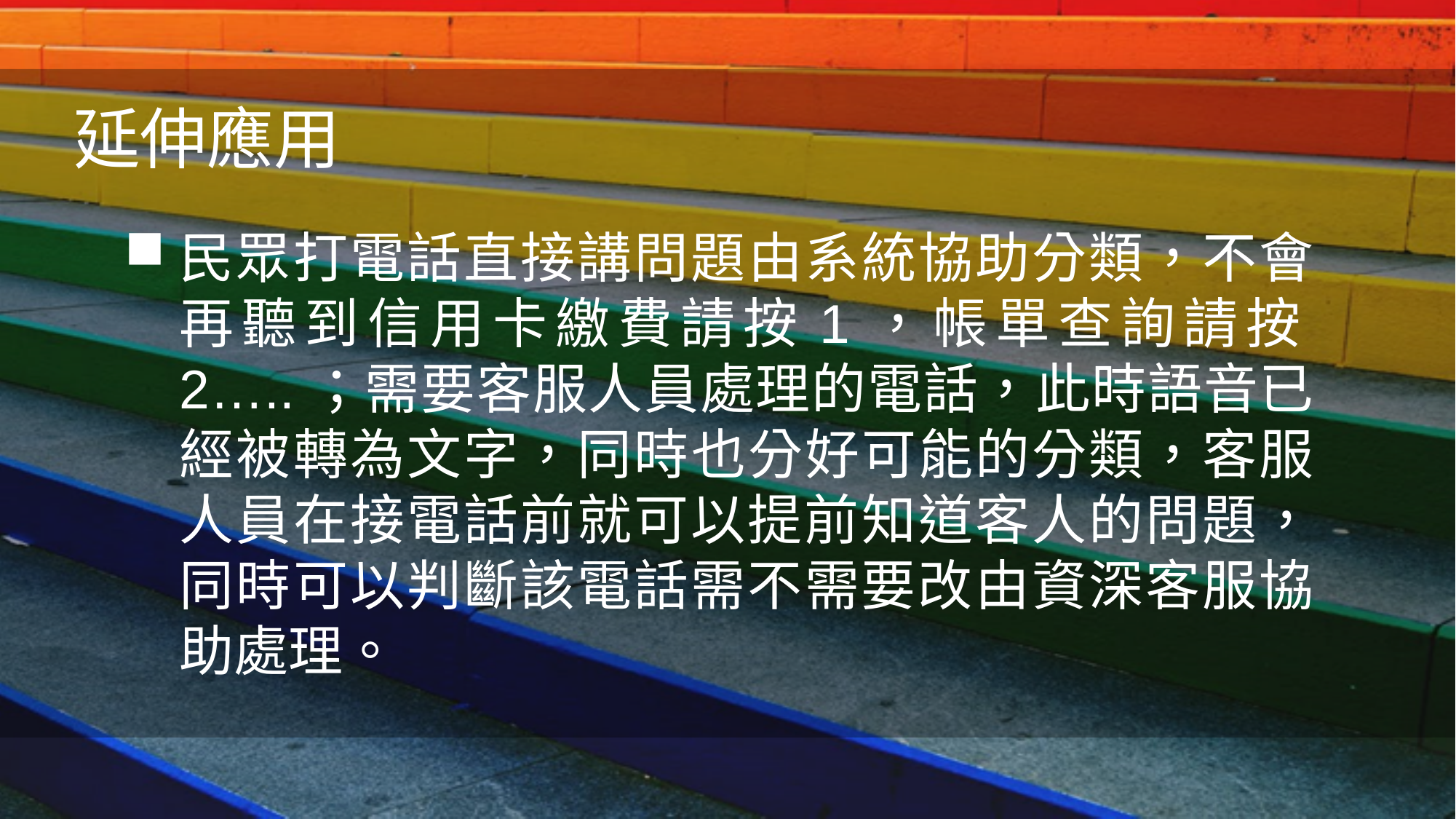

# 延伸應用
民眾打電話直接講問題由系統協助分類，不會再聽到信用卡繳費請按1，帳單查詢請按2…..；需要客服人員處理的電話，此時語音已經被轉為文字，同時也分好可能的分類，客服人員在接電話前就可以提前知道客人的問題，同時可以判斷該電話需不需要改由資深客服協助處理。

31